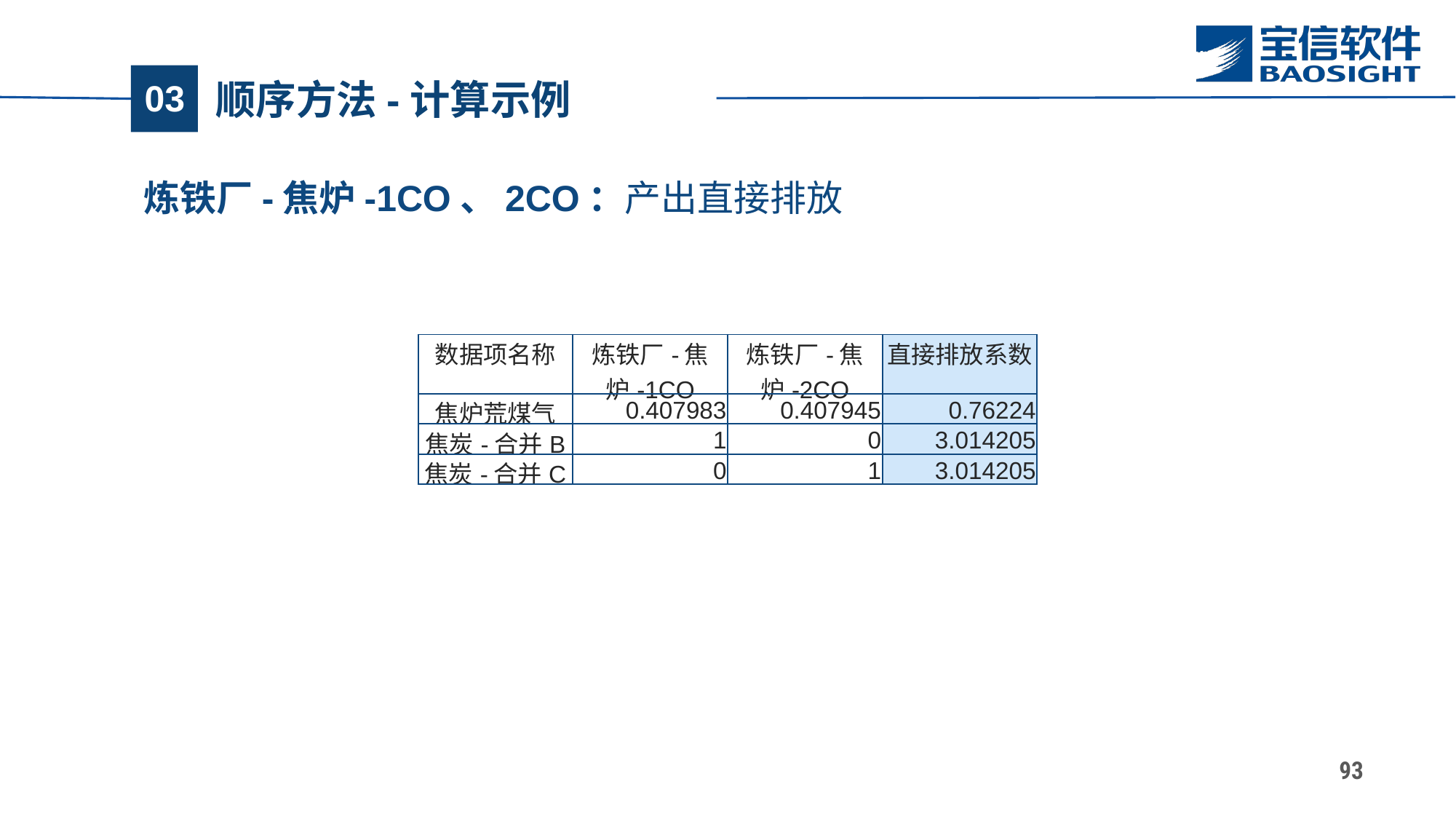

# 顺序方法-计算示例
03
炼铁厂-焦炉-1CO、2CO：产出直接排放
| 数据项名称 | 炼铁厂-焦炉-1CO | 炼铁厂-焦炉-2CO | 直接排放系数 |
| --- | --- | --- | --- |
| 焦炉荒煤气 | 0.407983 | 0.407945 | 0.76224 |
| 焦炭-合并B | 1 | 0 | 3.014205 |
| 焦炭-合并C | 0 | 1 | 3.014205 |